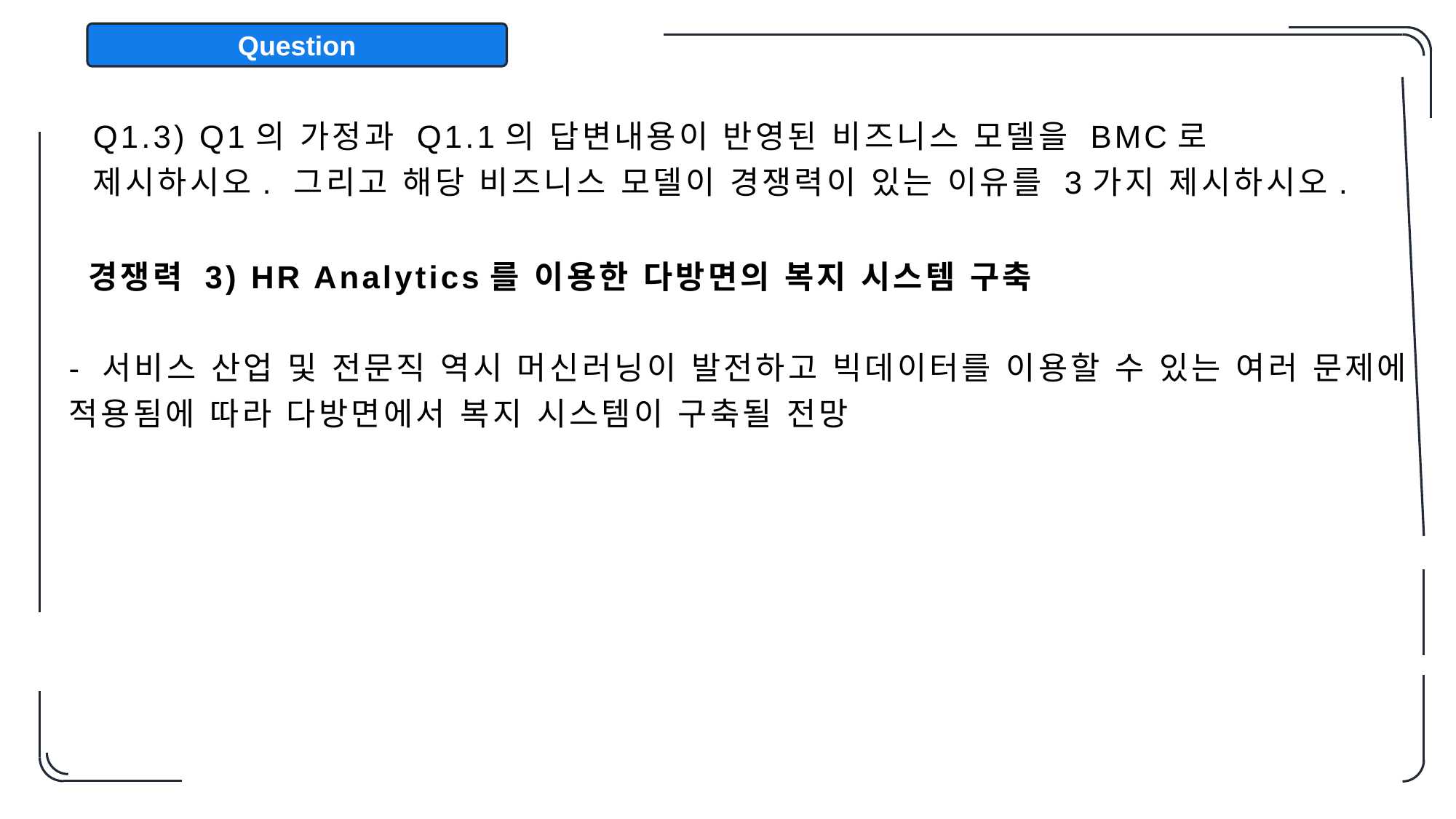

Question

Q1.3) Q1의 가정과 Q1.1의 답변내용이 반영된 비즈니스 모델을 BMC로 제시하시오. 그리고 해당 비즈니스 모델이 경쟁력이 있는 이유를 3가지 제시하시오.
 경쟁력 3) HR Analytics를 이용한 다방면의 복지 시스템 구축

- 서비스 산업 및 전문직 역시 머신러닝이 발전하고 빅데이터를 이용할 수 있는 여러 문제에 적용됨에 따라 다방면에서 복지 시스템이 구축될 전망